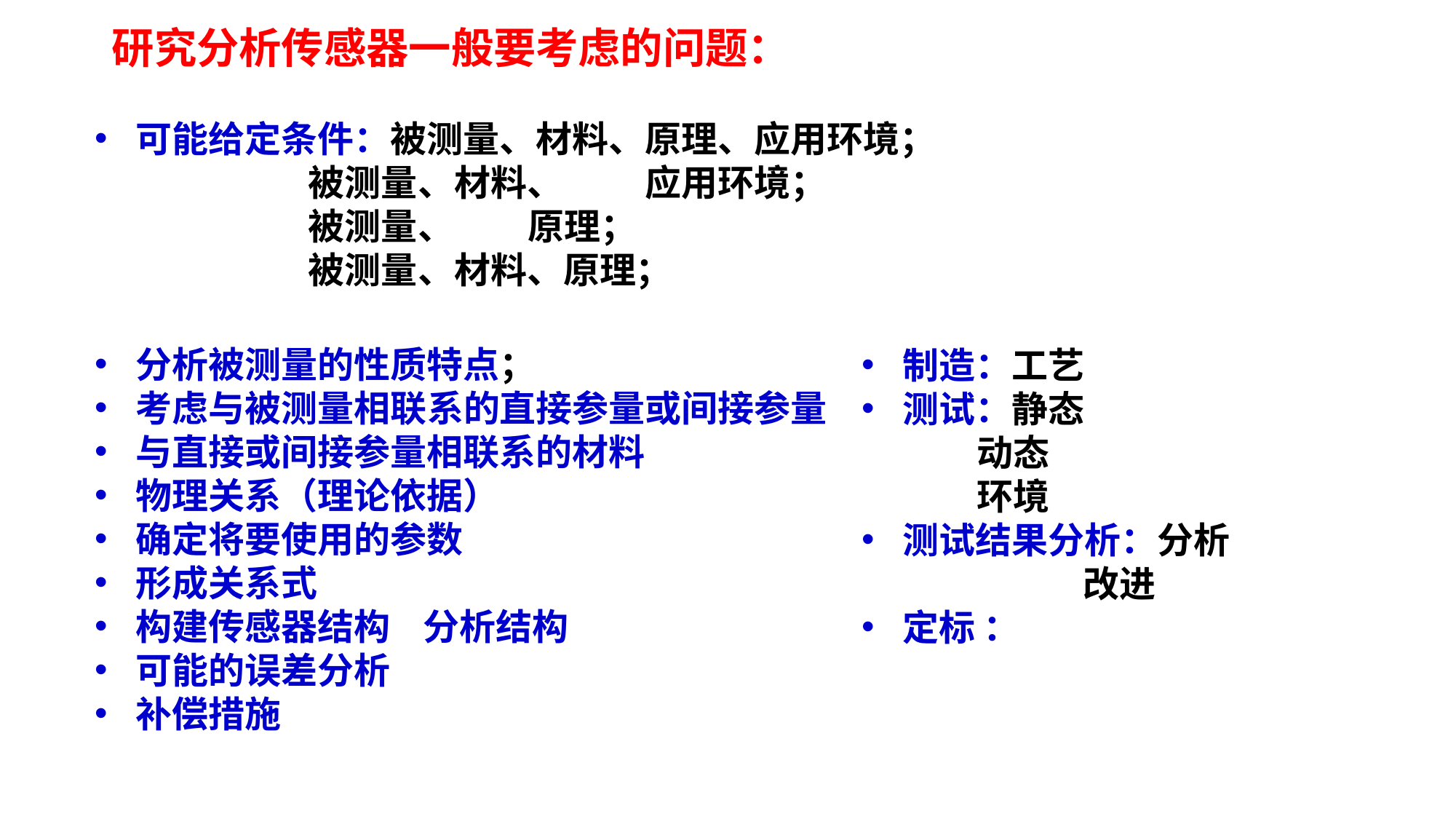

研究分析传感器一般要考虑的问题：

可能给定条件：被测量、材料、原理、应用环境；
                         被测量、材料、          应用环境；
                         被测量、         原理；
                         被测量、材料、原理；

分析被测量的性质特点；
考虑与被测量相联系的直接参量或间接参量
与直接或间接参量相联系的材料
物理关系（理论依据）
确定将要使用的参数
形成关系式
构建传感器结构    分析结构
可能的误差分析
补偿措施

制造：工艺
测试：静态
             动态
             环境
测试结果分析：分析
                          改进
定标 ：